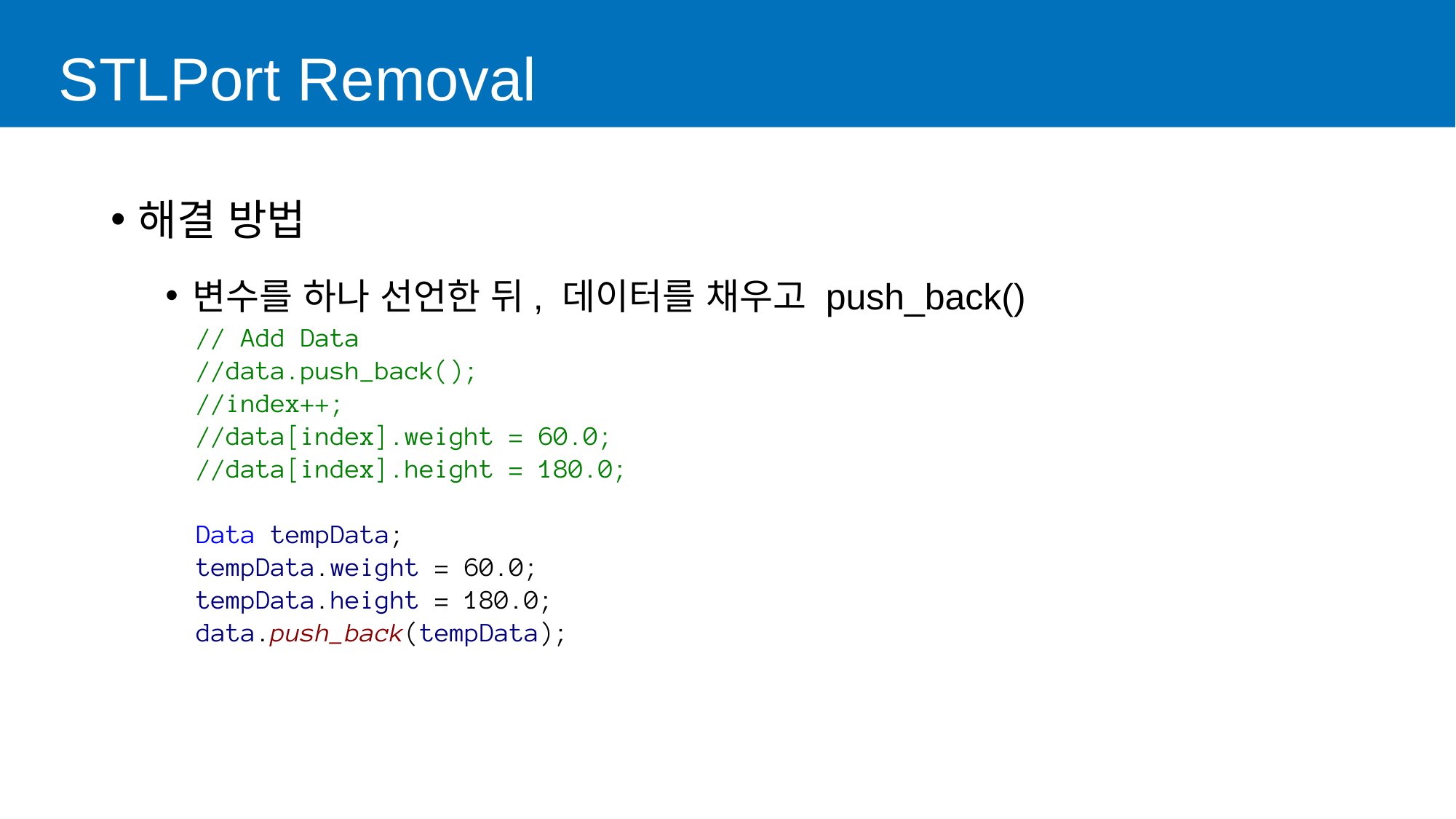

# STLPort Removal
해결 방법
변수를 하나 선언한 뒤, 데이터를 채우고 push_back()
// Add Data
//data.push_back();
//index++;
//data[index].weight = 60.0;
//data[index].height = 180.0;

Data tempData;
tempData.weight = 60.0;
tempData.height = 180.0;
data.push_back(tempData);